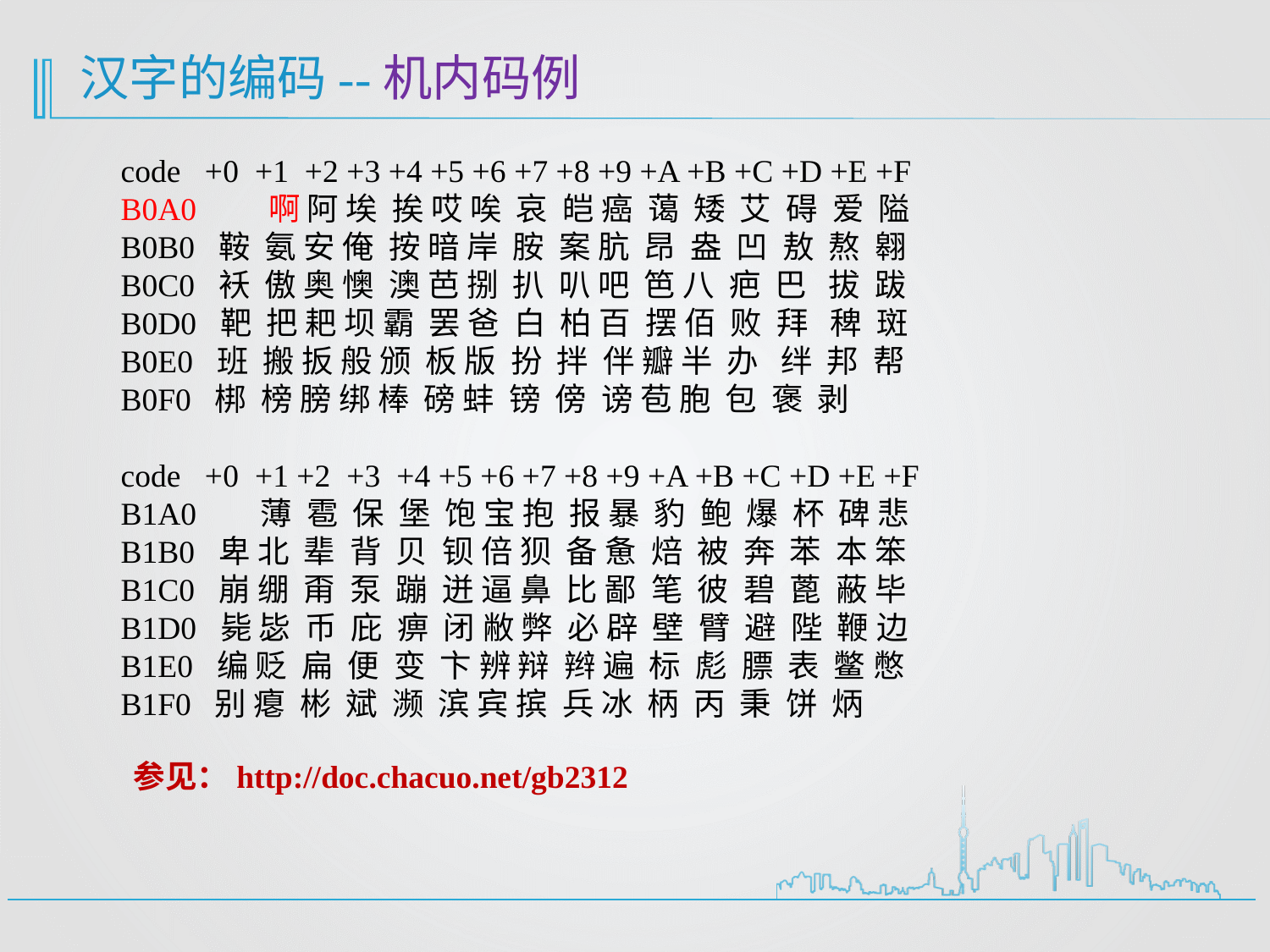

汉字的编码--机内码例
code   +0  +1  +2 +3 +4 +5 +6 +7 +8 +9 +A +B +C +D +E +F
B0A0        啊 阿 埃  挨 哎 唉  哀  皑 癌  蔼  矮  艾  碍  爱  隘
B0B0  鞍  氨 安 俺  按 暗 岸  胺  案 肮  昂  盎  凹  敖  熬  翱
B0C0  袄  傲 奥 懊  澳 芭 捌  扒  叭 吧  笆 八  疤  巴   拔  跋
B0D0  靶  把 耙 坝 霸  罢 爸  白  柏 百  摆 佰  败  拜   稗  斑
B0E0  班  搬 扳 般 颁  板 版  扮  拌  伴 瓣 半  办   绊  邦  帮
B0F0  梆  榜 膀 绑 棒  磅 蚌  镑  傍  谤 苞 胞  包  褒  剥

code   +0  +1 +2  +3  +4 +5 +6 +7 +8 +9 +A +B +C +D +E +F
B1A0       薄  雹  保  堡  饱 宝 抱  报 暴  豹  鲍  爆  杯  碑 悲
B1B0  卑 北  辈  背  贝  钡 倍 狈  备 惫  焙  被  奔  苯  本 笨
B1C0  崩 绷  甭  泵  蹦  迸 逼 鼻  比 鄙  笔  彼  碧  蓖  蔽 毕
B1D0  毙 毖  币  庇  痹  闭 敝 弊  必 辟  壁  臂  避  陛  鞭 边
B1E0  编 贬  扁  便  变  卞 辨 辩  辫 遍  标  彪  膘  表  鳖 憋
B1F0  别 瘪  彬  斌  濒  滨 宾 摈  兵 冰  柄  丙  秉  饼  炳
参见：http://doc.chacuo.net/gb2312